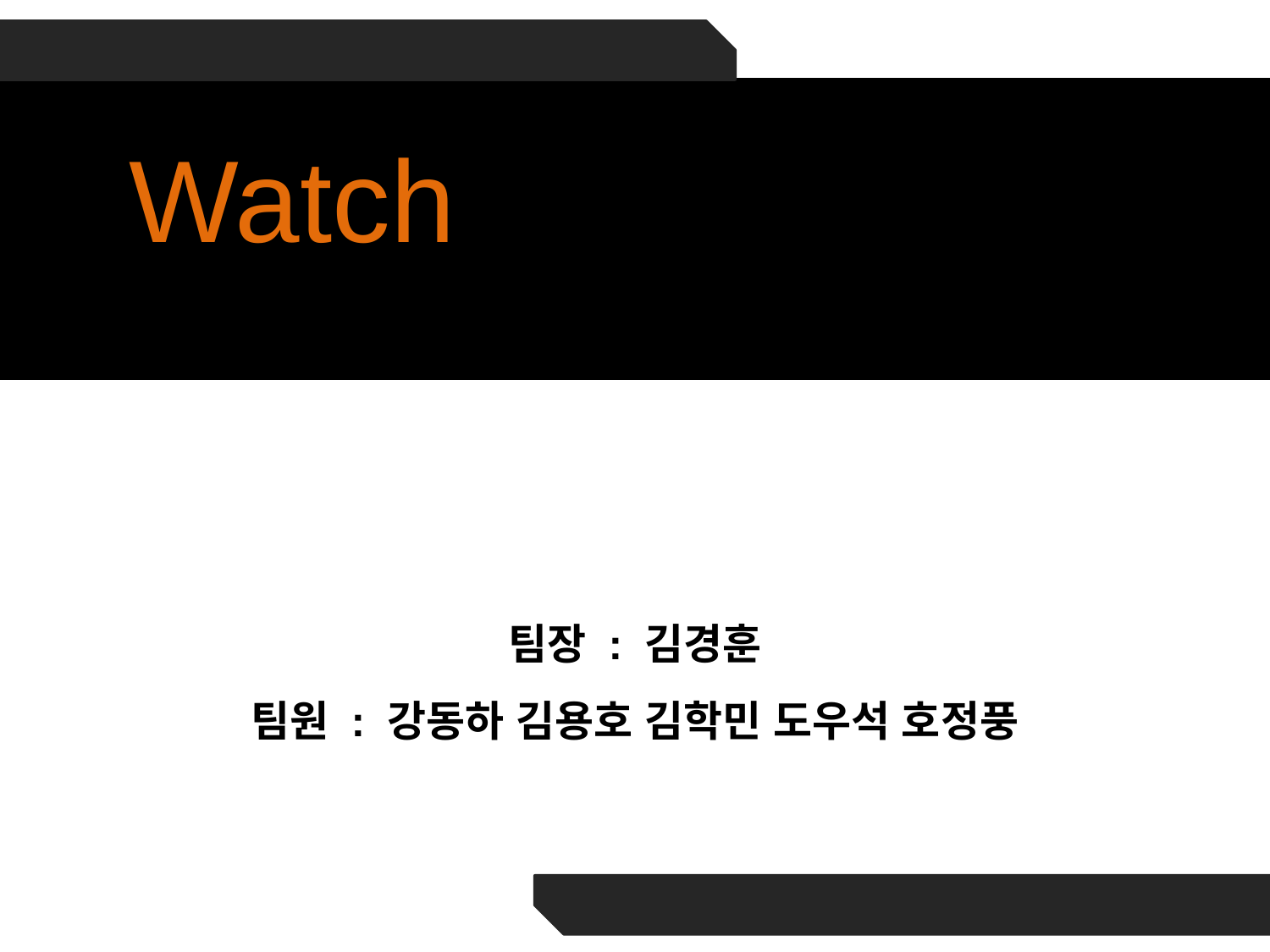

Watch
팀장 : 김경훈
팀원 : 강동하 김용호 김학민 도우석 호정풍